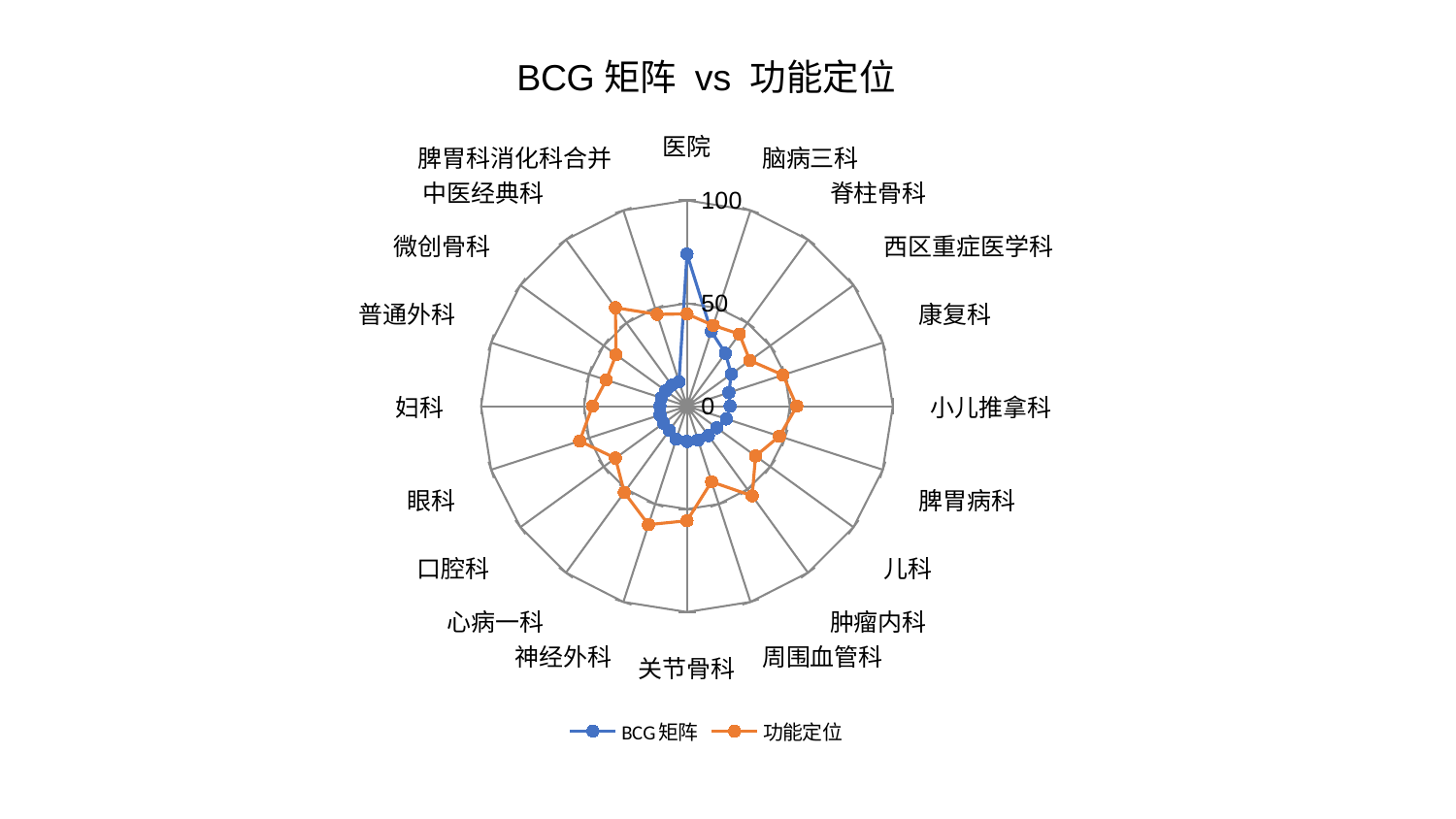

### Chart: BCG矩阵 vs 功能定位

| Category | BCG矩阵 | 功能定位 |
|---|---|---|
| 医院 | 73.91167455659351 | 44.8240809166001 |
| 脑病三科 | 38.200624603567725 | 41.29043623255279 |
| 脊柱骨科 | 31.81446255757083 | 43.31988144635001 |
| 西区重症医学科 | 26.61449357850511 | 37.791920219365025 |
| 康复科 | 21.436446743294795 | 49.03907353057971 |
| 小儿推拿科 | 20.9905178210979 | 53.38224895686325 |
| 脾胃病科 | 20.159615360103437 | 47.24072788337963 |
| 儿科 | 17.848290726079057 | 41.21108582990931 |
| 肿瘤内科 | 17.682074187757188 | 53.869899166364014 |
| 周围血管科 | 17.334239053465673 | 38.62775788726458 |
| 关节骨科 | 17.12059571239579 | 55.653333851298044 |
| 神经外科 | 16.86165557078275 | 60.52238241390778 |
| 心病一科 | 14.546639907994628 | 51.792888636654524 |
| 口腔科 | 14.06762589050694 | 42.97137105152376 |
| 眼科 | 13.761572113852317 | 54.80251319779134 |
| 妇科 | 13.156249438531999 | 45.90520194433648 |
| 普通外科 | 13.111619555397501 | 41.22060058638936 |
| 微创骨科 | 12.732791772193693 | 42.57327655922033 |
| 中医经典科 | 12.629067421584137 | 59.121112760223596 |
| 脾胃科消化科合并 | 12.54887935149368 | 46.93595581754781 |
79